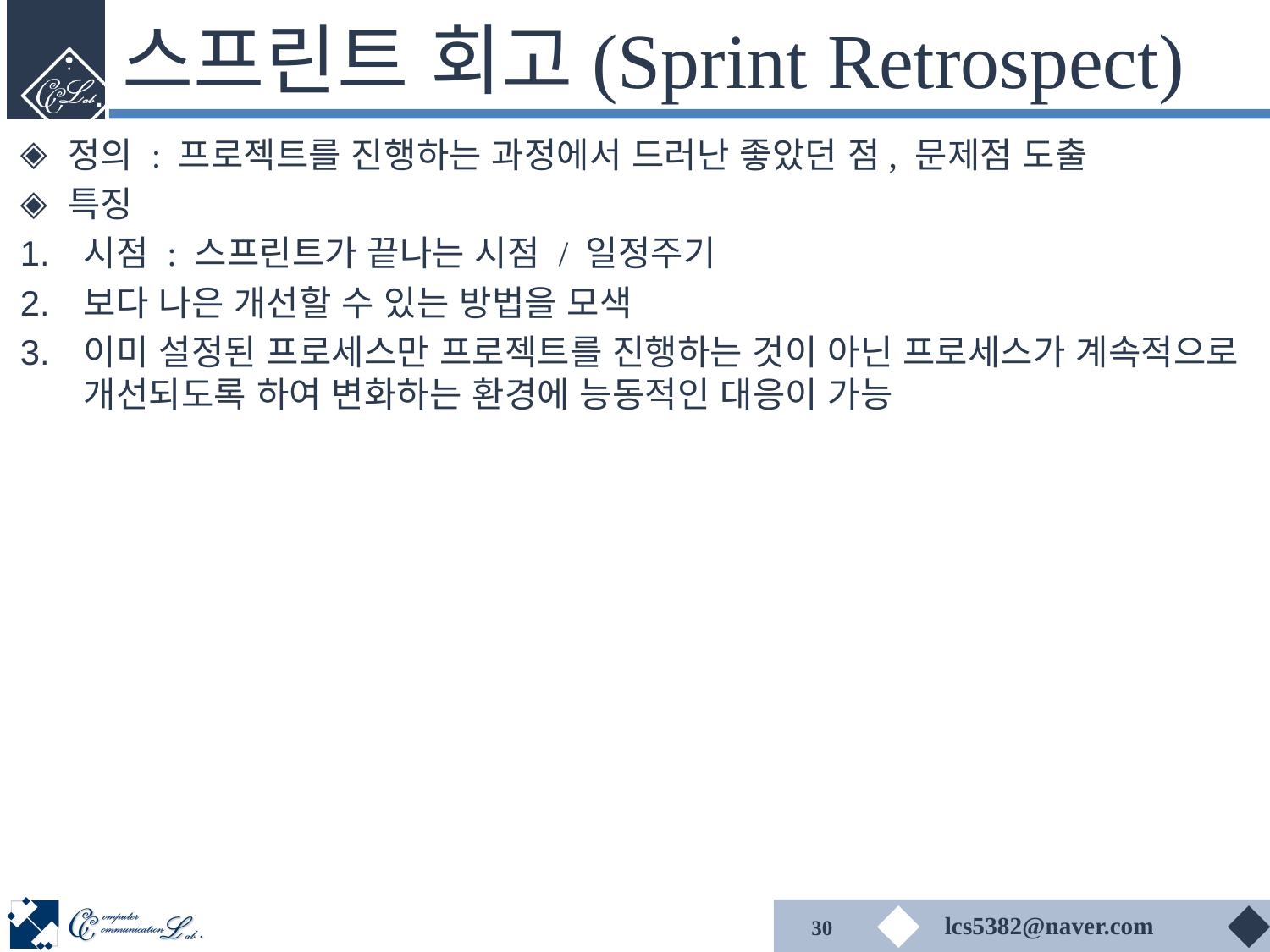

# 스프린트 회고(Sprint Retrospect)
정의 : 프로젝트를 진행하는 과정에서 드러난 좋았던 점, 문제점 도출
특징
시점 : 스프린트가 끝나는 시점 / 일정주기
보다 나은 개선할 수 있는 방법을 모색
이미 설정된 프로세스만 프로젝트를 진행하는 것이 아닌 프로세스가 계속적으로 개선되도록 하여 변화하는 환경에 능동적인 대응이 가능